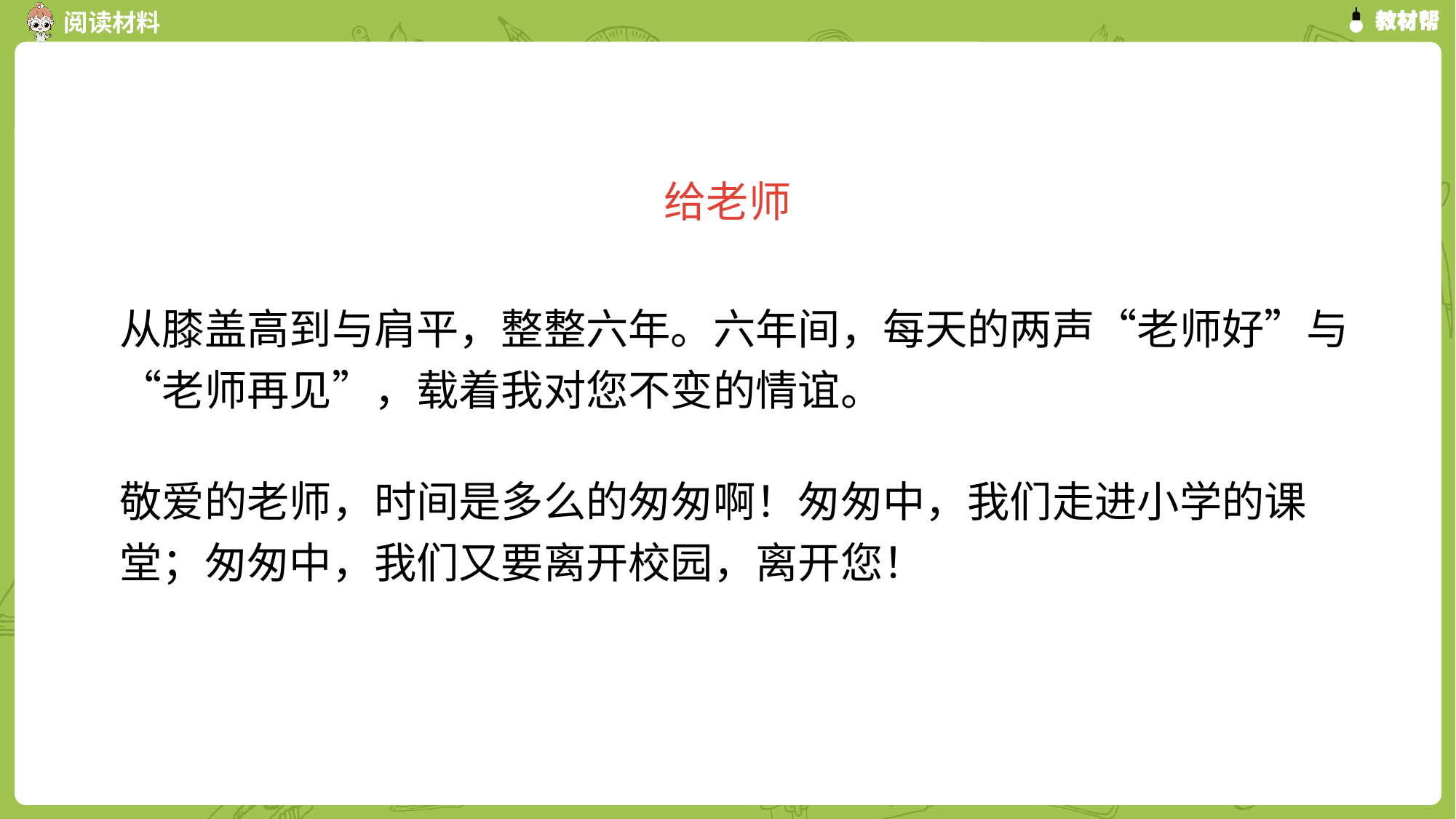

给老师
从膝盖高到与肩平，整整六年。六年间，每天的两声“老师好”与“老师再见”，载着我对您不变的情谊。
敬爱的老师，时间是多么的匆匆啊！匆匆中，我们走进小学的课堂；匆匆中，我们又要离开校园，离开您！